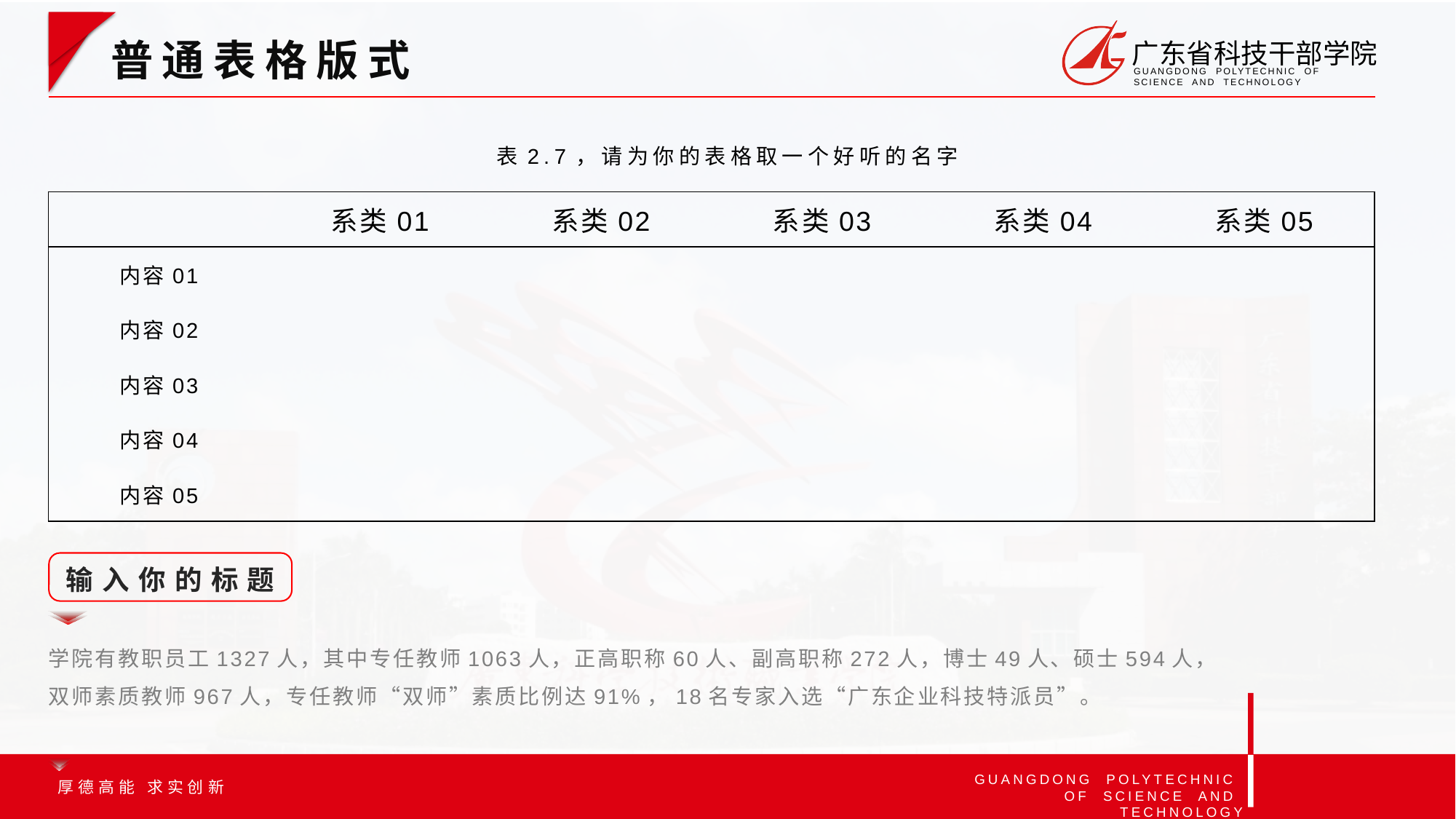

选中表格☞布局/设计☞即可根据自身所需完善表格外观
普通表格版式
表2.7，请为你的表格取一个好听的名字
|  | 系类01 | 系类02 | 系类03 | 系类04 | 系类05 |
| --- | --- | --- | --- | --- | --- |
| 内容01 |  |  |  |  |  |
| 内容02 |  |  |  |  |  |
| 内容03 |  |  |  |  |  |
| 内容04 |  |  |  |  |  |
| 内容05 |  |  |  |  |  |

输入你的标题

学院有教职员工1327人，其中专任教师1063人，正高职称60人、副高职称272人，博士49人、硕士594人，双师素质教师967人，专任教师“双师”素质比例达91%，18名专家入选“广东企业科技特派员”。